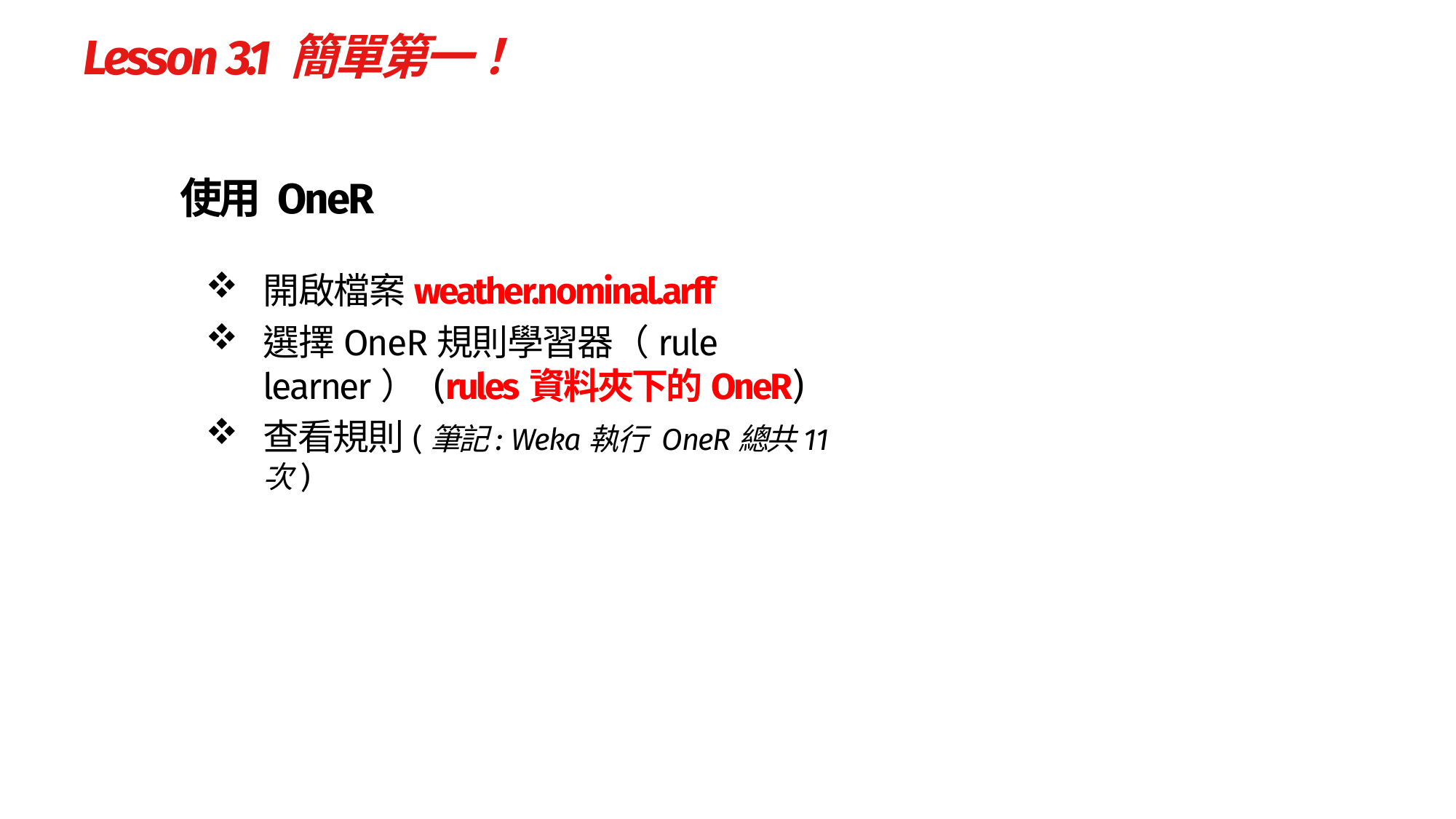

# Lesson 3.1 簡單第一！
使用 OneR

開啟檔案weather.nominal.arff
選擇OneR規則學習器（rule learner） (rules資料夾下的OneR)
查看規則(筆記: Weka執行 OneR總共11次)